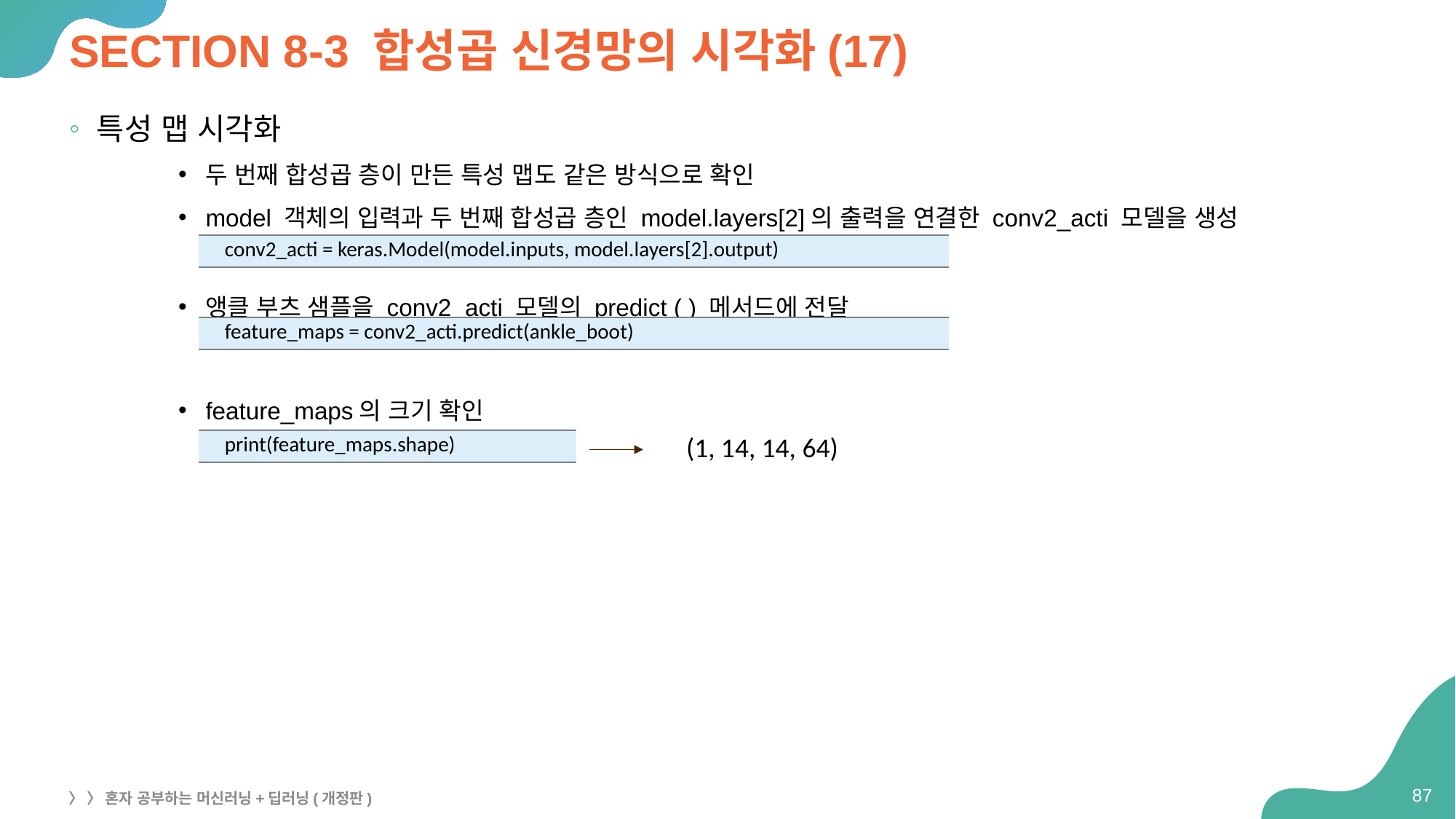

# SECTION 8-3 합성곱 신경망의 시각화(17)
특성 맵 시각화
두 번째 합성곱 층이 만든 특성 맵도 같은 방식으로 확인
model 객체의 입력과 두 번째 합성곱 층인 model.layers[2]의 출력을 연결한 conv2_acti 모델을 생성

앵클 부츠 샘플을 conv2_acti 모델의 predict ( ) 메서드에 전달

feature_maps의 크기 확인
| conv2\_acti = keras.Model(model.inputs, model.layers[2].output) |
| --- |
| feature\_maps = conv2\_acti.predict(ankle\_boot) |
| --- |
(1, 14, 14, 64)
| print(feature\_maps.shape) |
| --- |
87
〉 〉 혼자 공부하는 머신러닝+딥러닝(개정판)